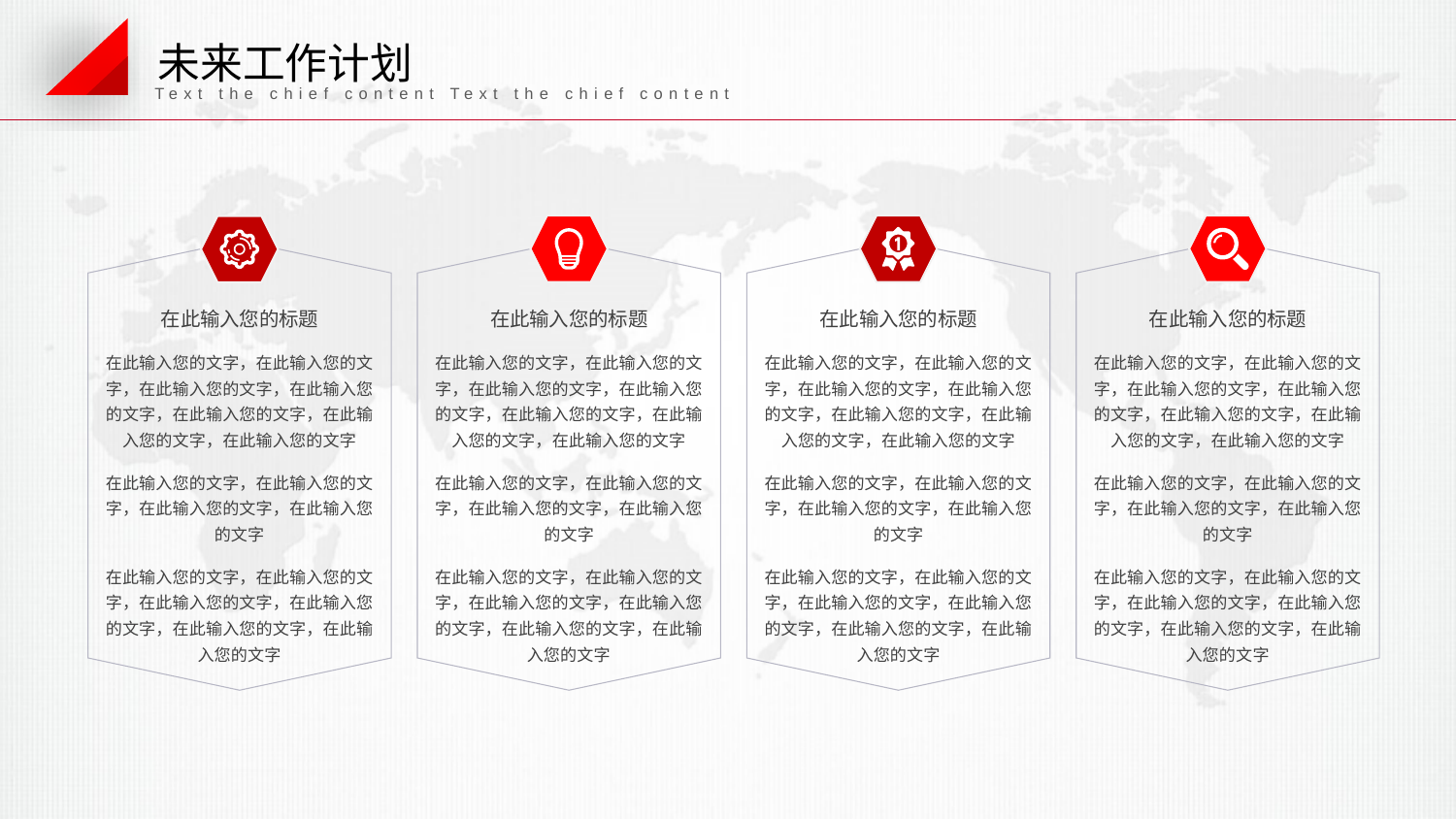

未来工作计划
Text the chief content Text the chief content

在此输入您的标题
在此输入您的文字，在此输入您的文字，在此输入您的文字，在此输入您的文字，在此输入您的文字，在此输入您的文字，在此输入您的文字
在此输入您的文字，在此输入您的文字，在此输入您的文字，在此输入您的文字
在此输入您的文字，在此输入您的文字，在此输入您的文字，在此输入您的文字，在此输入您的文字，在此输入您的文字
在此输入您的标题
在此输入您的文字，在此输入您的文字，在此输入您的文字，在此输入您的文字，在此输入您的文字，在此输入您的文字，在此输入您的文字
在此输入您的文字，在此输入您的文字，在此输入您的文字，在此输入您的文字
在此输入您的文字，在此输入您的文字，在此输入您的文字，在此输入您的文字，在此输入您的文字，在此输入您的文字
在此输入您的标题
在此输入您的文字，在此输入您的文字，在此输入您的文字，在此输入您的文字，在此输入您的文字，在此输入您的文字，在此输入您的文字
在此输入您的文字，在此输入您的文字，在此输入您的文字，在此输入您的文字
在此输入您的文字，在此输入您的文字，在此输入您的文字，在此输入您的文字，在此输入您的文字，在此输入您的文字
在此输入您的标题
在此输入您的文字，在此输入您的文字，在此输入您的文字，在此输入您的文字，在此输入您的文字，在此输入您的文字，在此输入您的文字
在此输入您的文字，在此输入您的文字，在此输入您的文字，在此输入您的文字
在此输入您的文字，在此输入您的文字，在此输入您的文字，在此输入您的文字，在此输入您的文字，在此输入您的文字